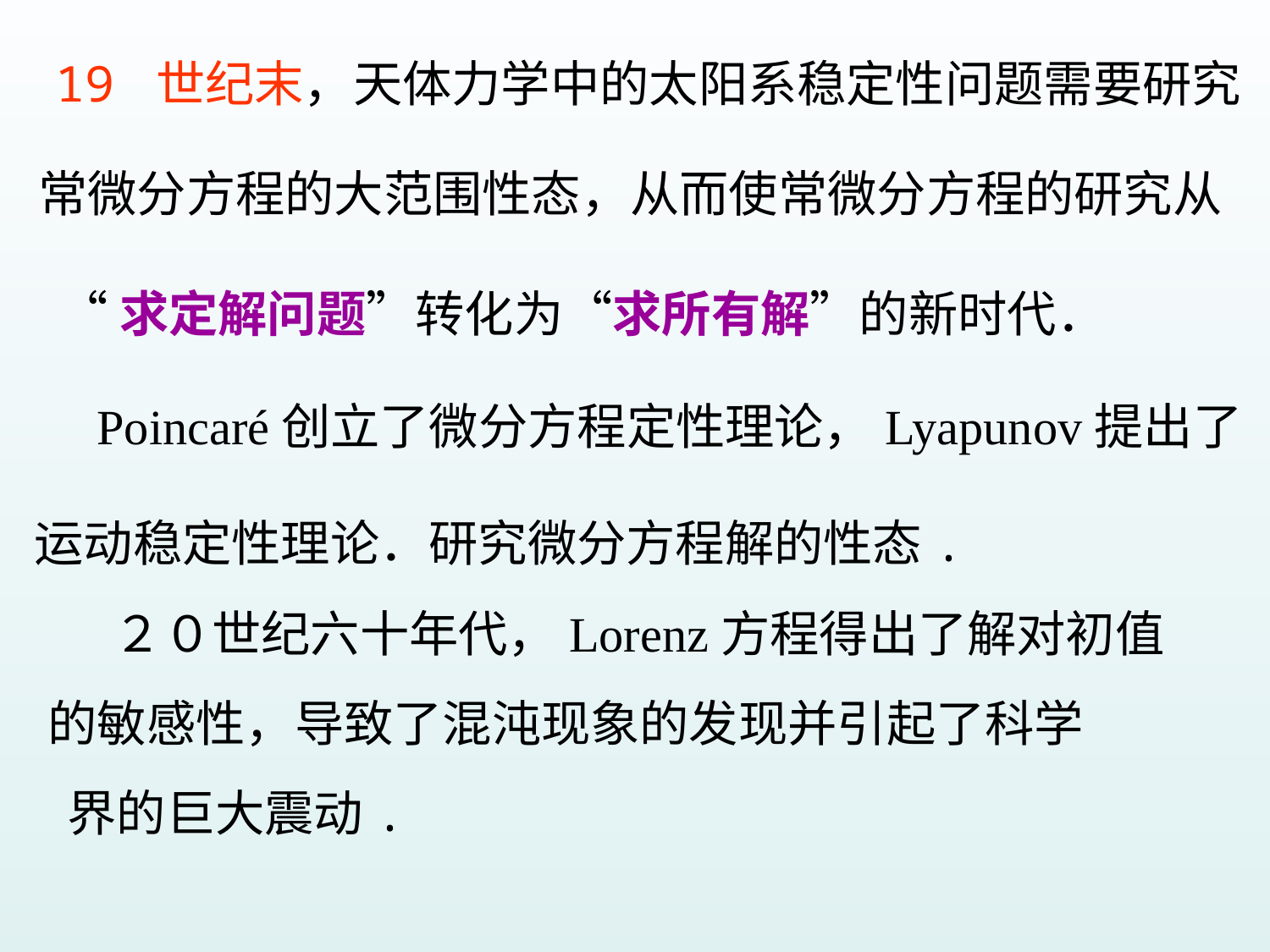

19 世纪末，天体力学中的太阳系稳定性问题需要研究

常微分方程的大范围性态，从而使常微分方程的研究从

“求定解问题”转化为“求所有解”的新时代．
Poincaré创立了微分方程定性理论，Lyapunov提出了
运动稳定性理论．研究微分方程解的性态.
    ２０世纪六十年代，Lorenz方程得出了解对初值
的敏感性，导致了混沌现象的发现并引起了科学
界的巨大震动.